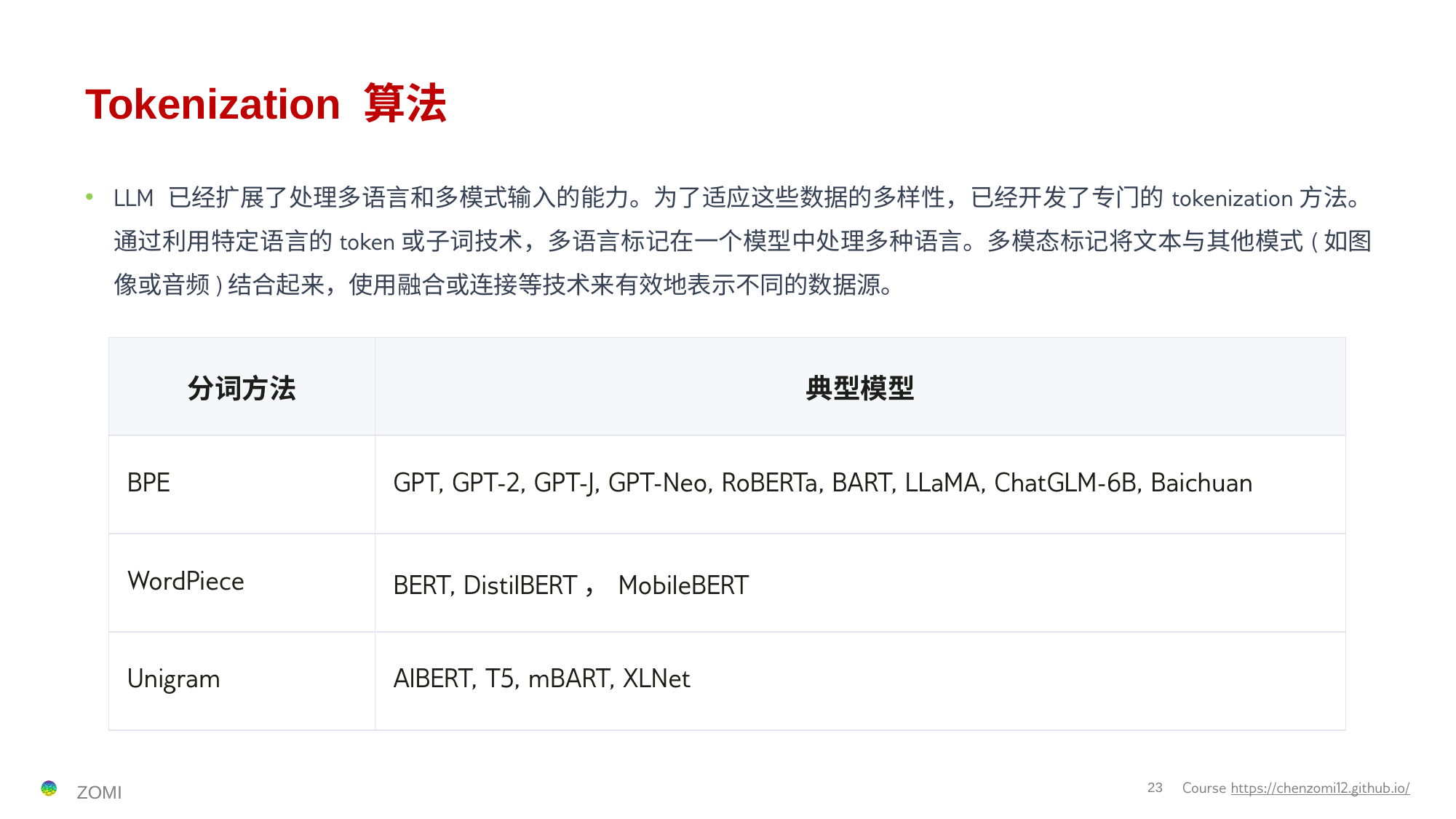

# Tokenization 算法
LLM 已经扩展了处理多语言和多模式输入的能力。为了适应这些数据的多样性，已经开发了专门的tokenization方法。通过利用特定语言的token或子词技术，多语言标记在一个模型中处理多种语言。多模态标记将文本与其他模式(如图像或音频)结合起来，使用融合或连接等技术来有效地表示不同的数据源。
| 分词方法 | 典型模型 |
| --- | --- |
| BPE | GPT, GPT-2, GPT-J, GPT-Neo, RoBERTa, BART, LLaMA, ChatGLM-6B, Baichuan |
| WordPiece | BERT, DistilBERT，MobileBERT |
| Unigram | AlBERT, T5, mBART, XLNet |